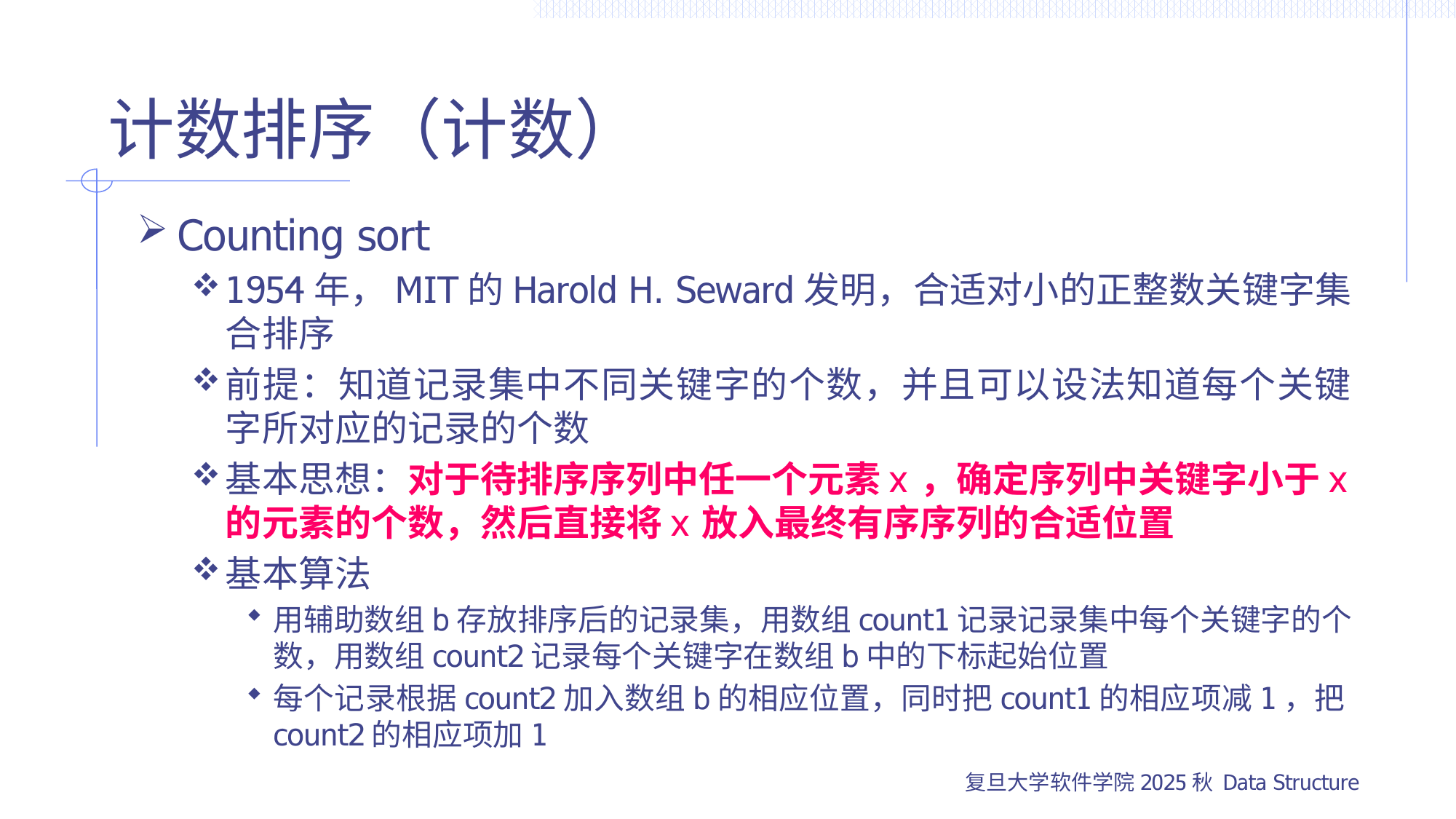

# 计数排序（计数）
Counting sort
1954年，MIT的Harold H. Seward发明，合适对小的正整数关键字集合排序
前提：知道记录集中不同关键字的个数，并且可以设法知道每个关键字所对应的记录的个数
基本思想：对于待排序序列中任一个元素x，确定序列中关键字小于x的元素的个数，然后直接将x放入最终有序序列的合适位置
基本算法
用辅助数组b存放排序后的记录集，用数组count1记录记录集中每个关键字的个数，用数组count2记录每个关键字在数组b中的下标起始位置
每个记录根据count2加入数组b的相应位置，同时把count1的相应项减1，把count2的相应项加1